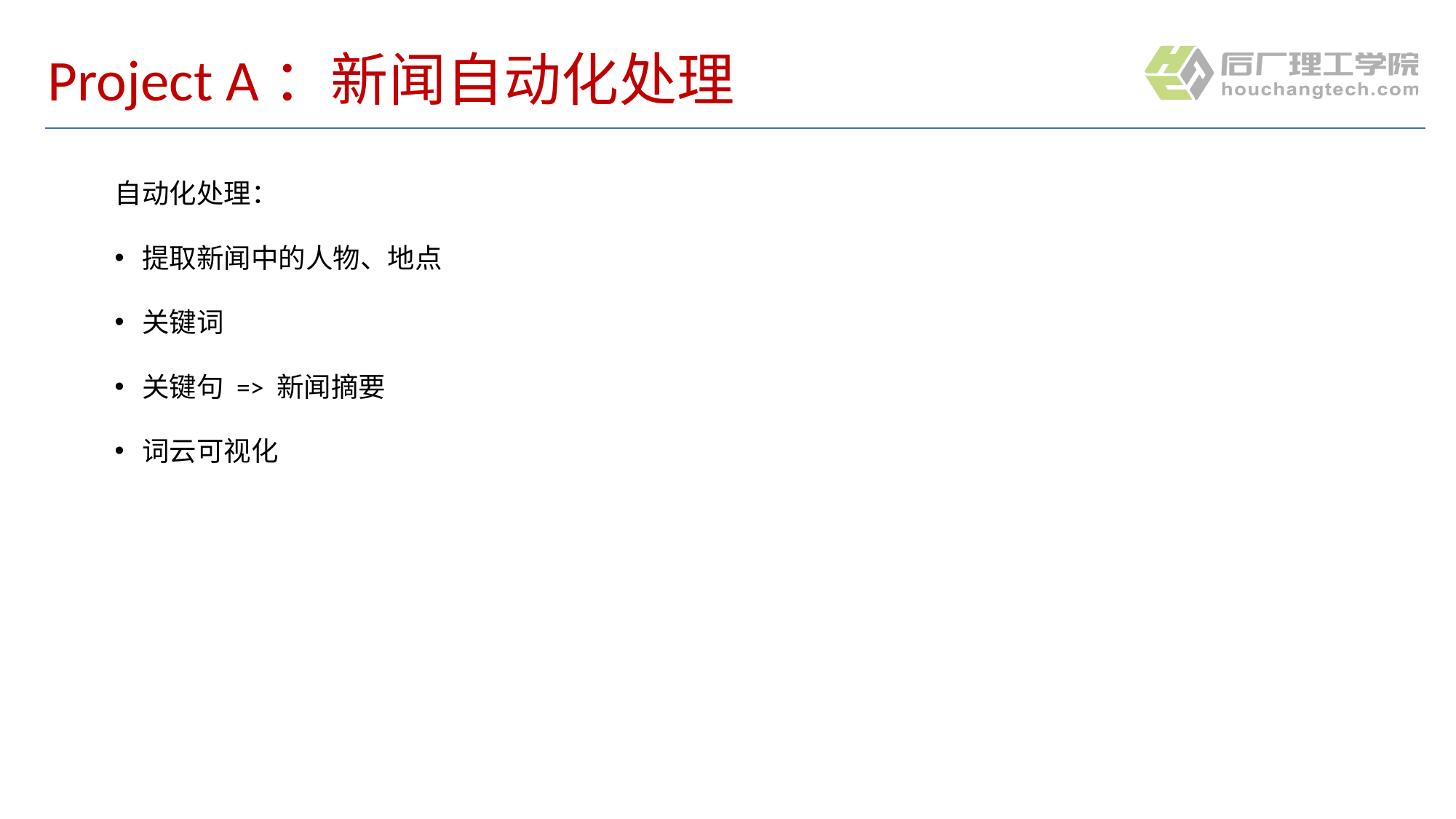

# Project A：新闻自动化处理
自动化处理：
提取新闻中的人物、地点
关键词
关键句 => 新闻摘要
词云可视化